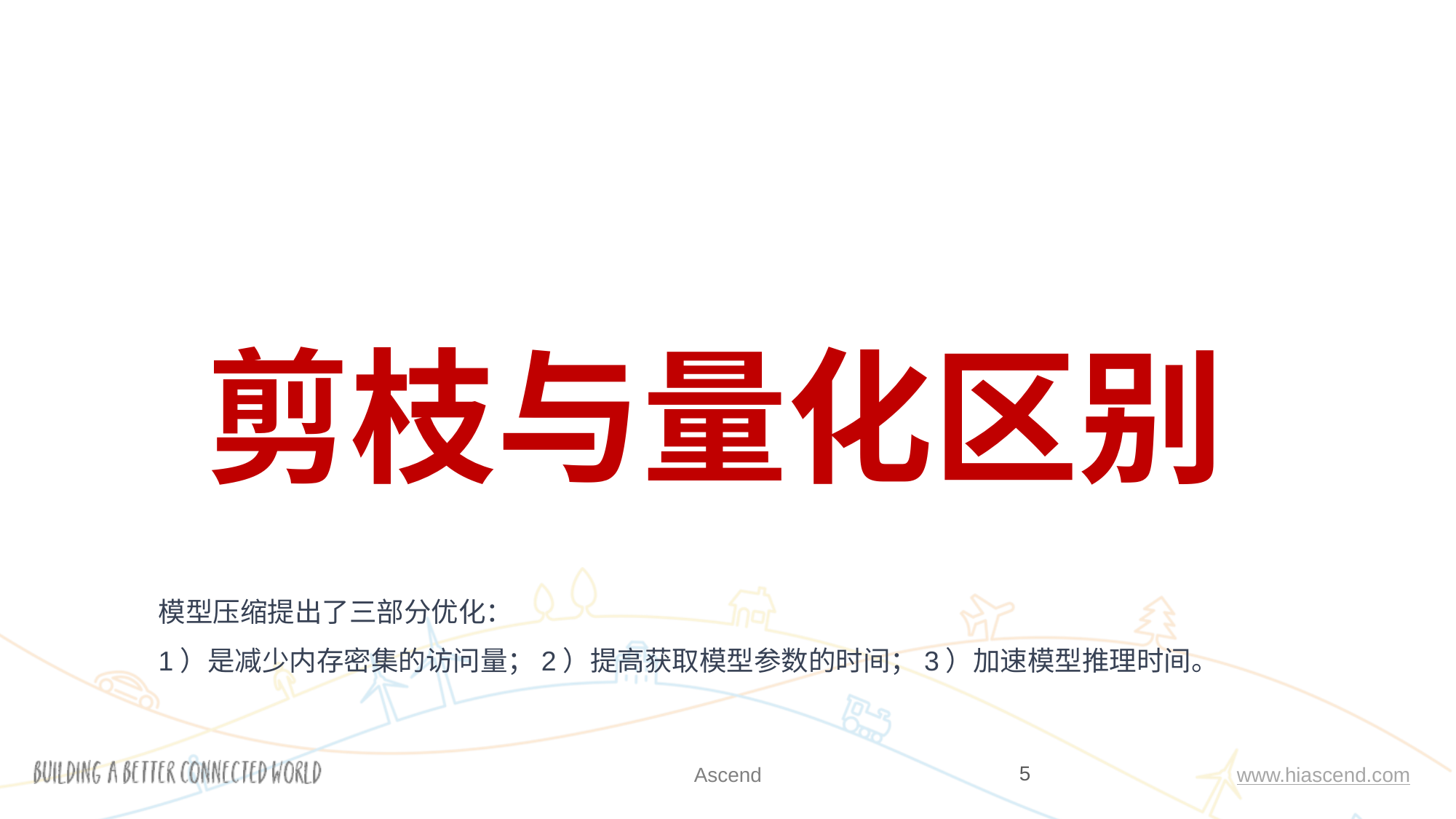

剪枝与量化区别
模型压缩提出了三部分优化：
1）是减少内存密集的访问量；2）提高获取模型参数的时间；3）加速模型推理时间。